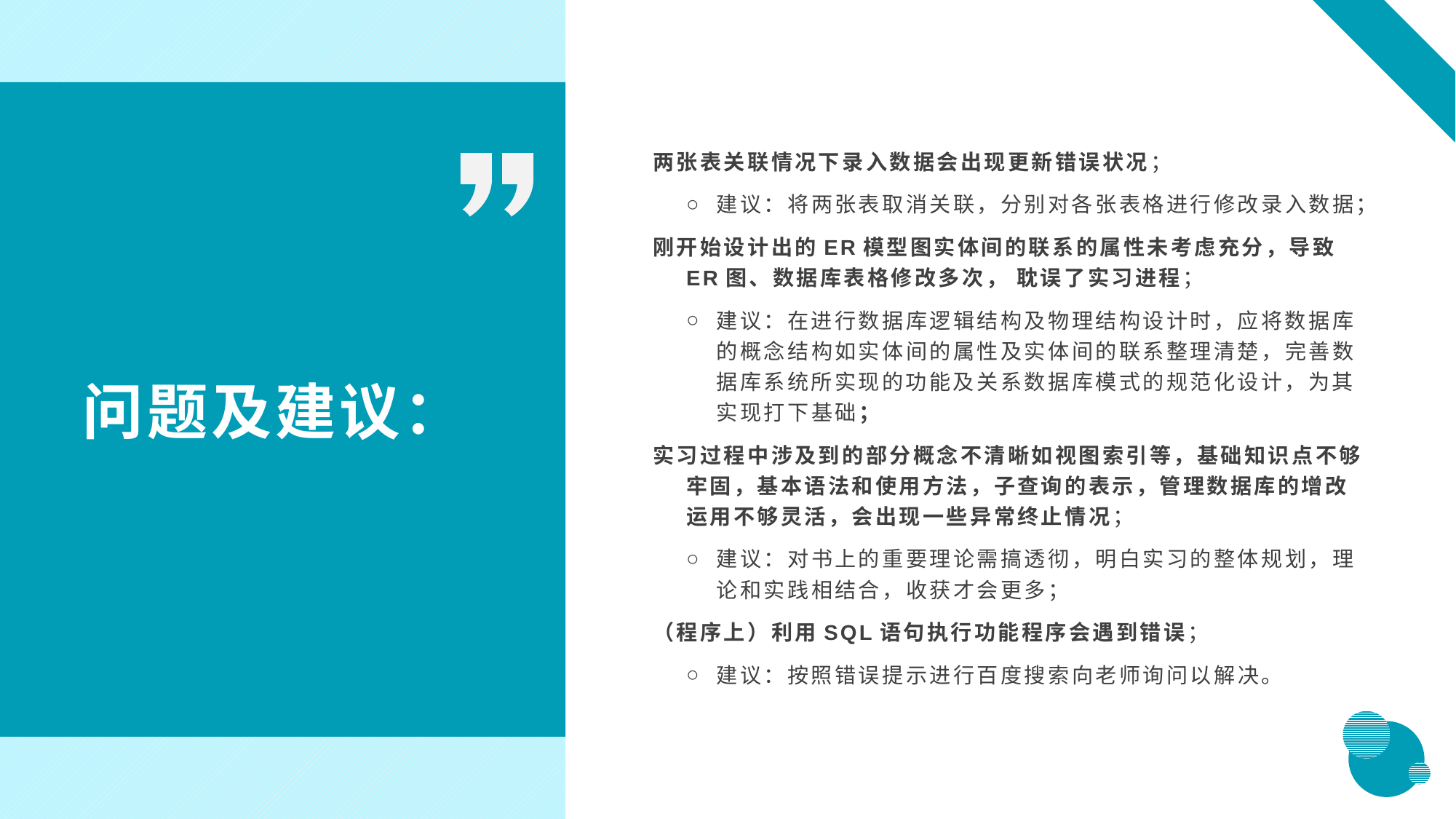

两张表关联情况下录入数据会出现更新错误状况；
建议：将两张表取消关联，分别对各张表格进行修改录入数据；
刚开始设计出的ER模型图实体间的联系的属性未考虑充分，导致ER图、数据库表格修改多次， 耽误了实习进程；
建议：在进行数据库逻辑结构及物理结构设计时，应将数据库的概念结构如实体间的属性及实体间的联系整理清楚，完善数据库系统所实现的功能及关系数据库模式的规范化设计，为其实现打下基础；
实习过程中涉及到的部分概念不清晰如视图索引等，基础知识点不够牢固，基本语法和使用方法，子查询的表示，管理数据库的增改运用不够灵活，会出现一些异常终止情况；
建议：对书上的重要理论需搞透彻，明白实习的整体规划，理论和实践相结合，收获才会更多；
（程序上）利用SQL语句执行功能程序会遇到错误；
建议：按照错误提示进行百度搜索向老师询问以解决。

问题及建议：